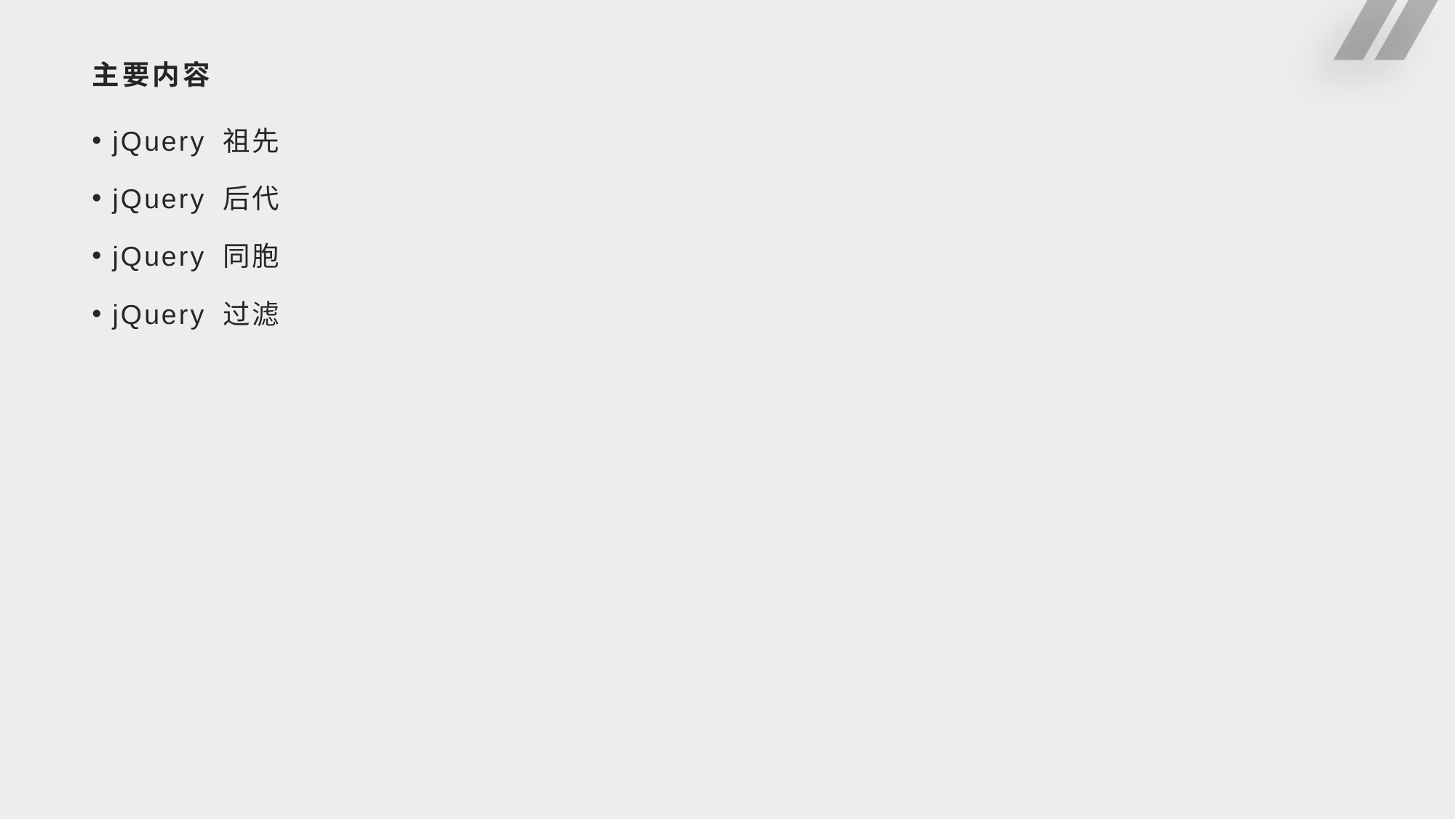

# 主要内容
jQuery 祖先
jQuery 后代
jQuery 同胞
jQuery 过滤